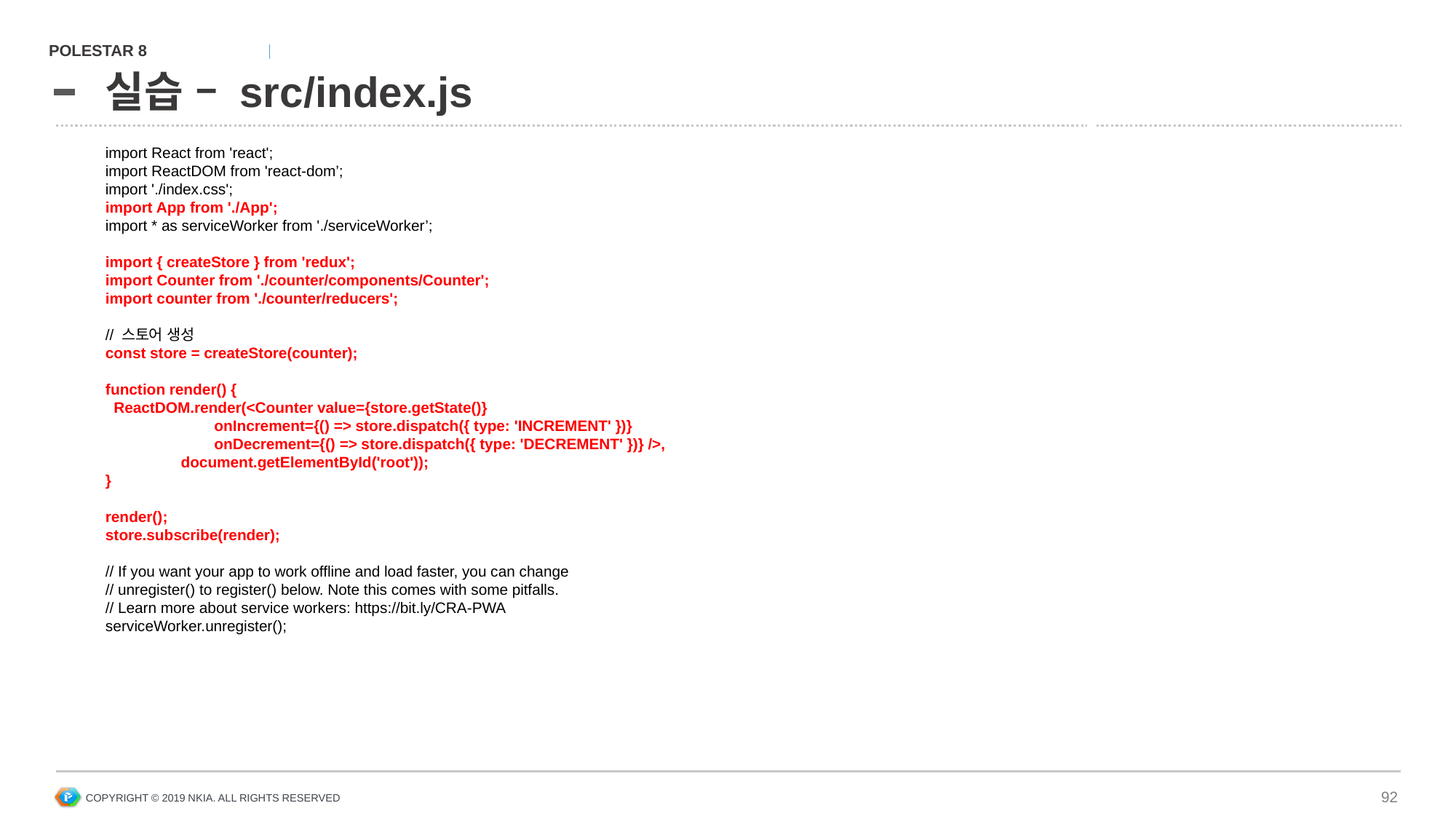

# 실습 – src/index.js
import React from 'react';
import ReactDOM from 'react-dom’;
import './index.css';
import App from './App';
import * as serviceWorker from './serviceWorker’;

import { createStore } from 'redux';
import Counter from './counter/components/Counter';
import counter from './counter/reducers';

// 스토어 생성
const store = createStore(counter);
function render() {
  ReactDOM.render(<Counter value={store.getState()}
                          onIncrement={() => store.dispatch({ type: 'INCREMENT' })}
                          onDecrement={() => store.dispatch({ type: 'DECREMENT' })} />,
                  document.getElementById('root'));
}
render();
store.subscribe(render);

// If you want your app to work offline and load faster, you can change
// unregister() to register() below. Note this comes with some pitfalls.
// Learn more about service workers: https://bit.ly/CRA-PWA
serviceWorker.unregister();